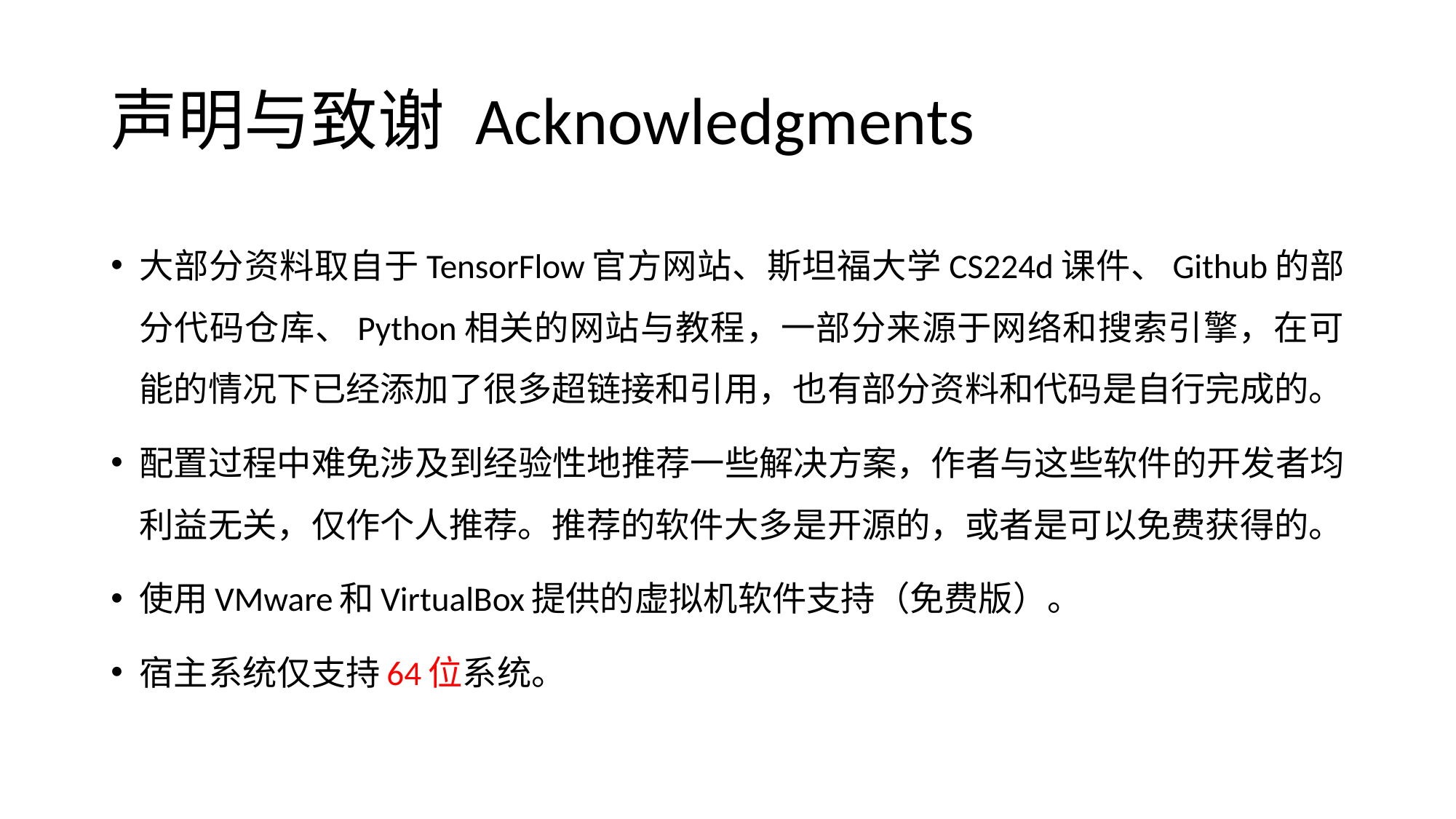

# 声明与致谢 Acknowledgments
大部分资料取自于TensorFlow官方网站、斯坦福大学CS224d课件、Github的部分代码仓库、Python相关的网站与教程，一部分来源于网络和搜索引擎，在可能的情况下已经添加了很多超链接和引用，也有部分资料和代码是自行完成的。
配置过程中难免涉及到经验性地推荐一些解决方案，作者与这些软件的开发者均利益无关，仅作个人推荐。推荐的软件大多是开源的，或者是可以免费获得的。
使用VMware和VirtualBox提供的虚拟机软件支持（免费版）。
宿主系统仅支持64位系统。